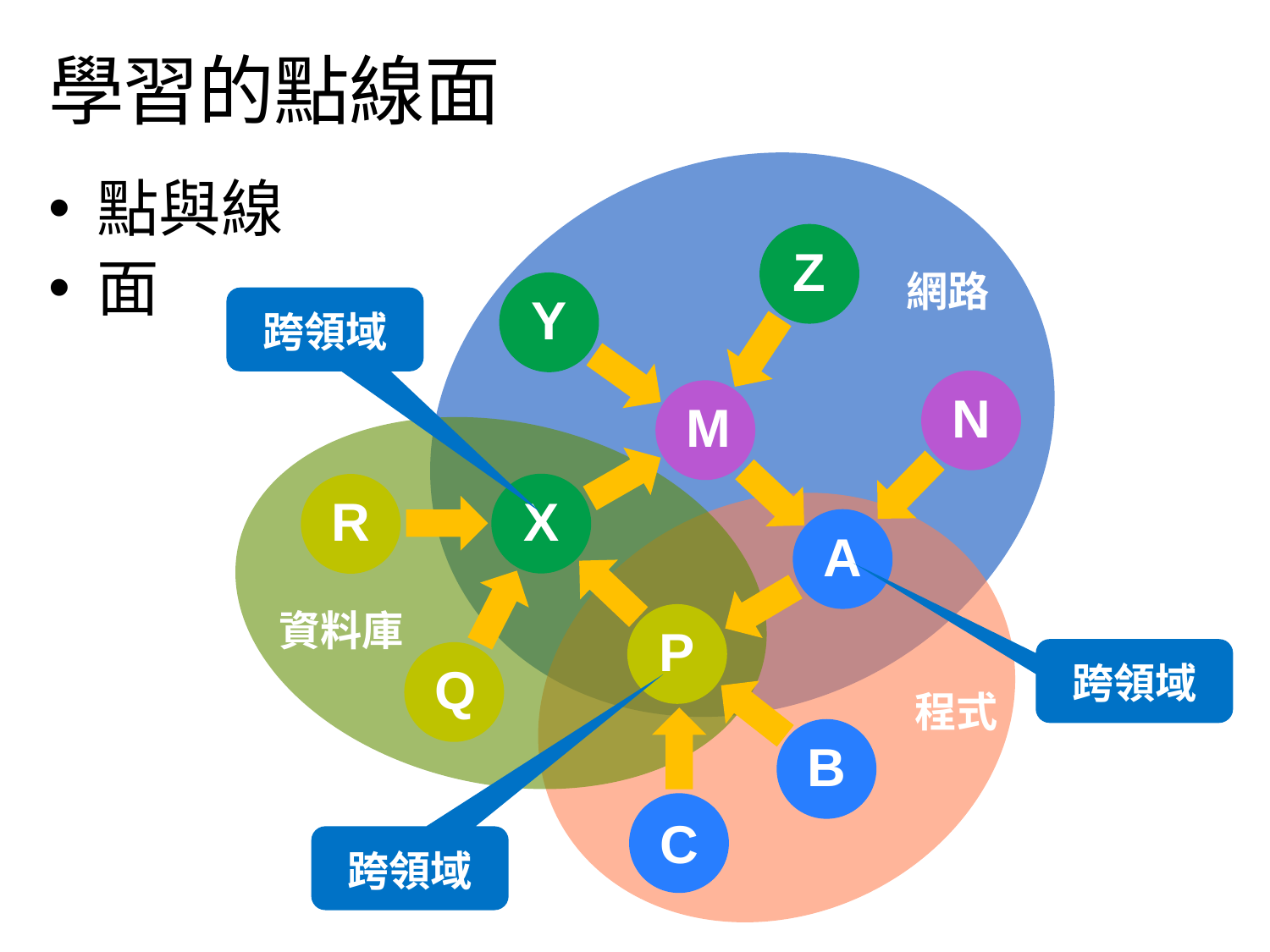

# 學習的點線面

網路
點與線
面

Z

Y
跨領域

N

M

資料庫

X

R

程式

A

P
跨領域

Q

B

C
跨領域